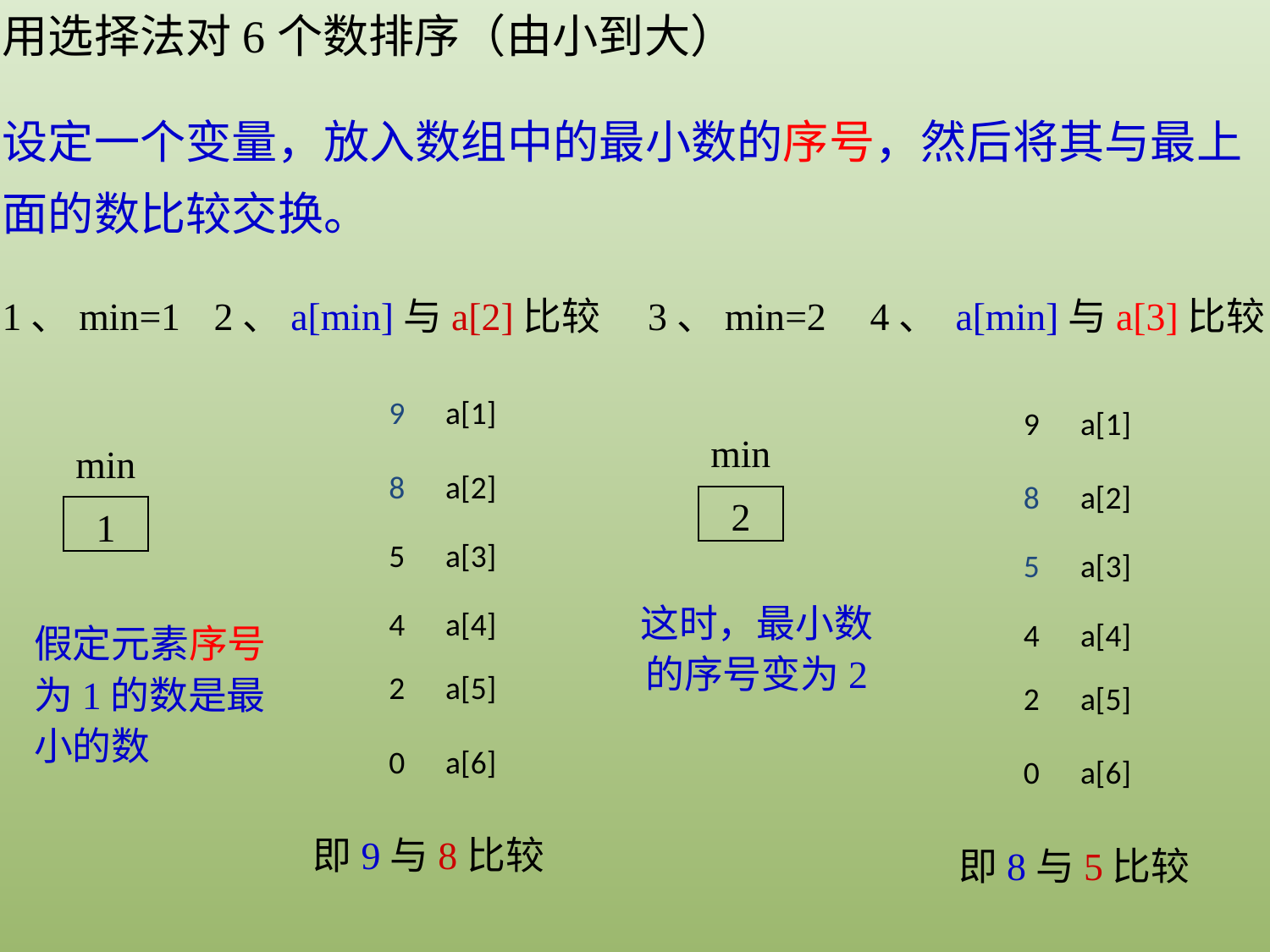

用选择法对6个数排序（由小到大）
设定一个变量，放入数组中的最小数的序号，然后将其与最上面的数比较交换。
2、a[min]与a[2]比较
9

a[1]

8

a[2]

5

a[3]

4

a[4]

2

a[5]

0

a[6]

4、 a[min]与a[3]比较
9

a[1]

8

a[2]

5

a[3]

4

a[4]

2

a[5]

0

a[6]

1、min=1
min
1
3、min=2
min
2
这时，最小数的序号变为2
假定元素序号为1的数是最小的数
即9与8比较
即8与5比较
369